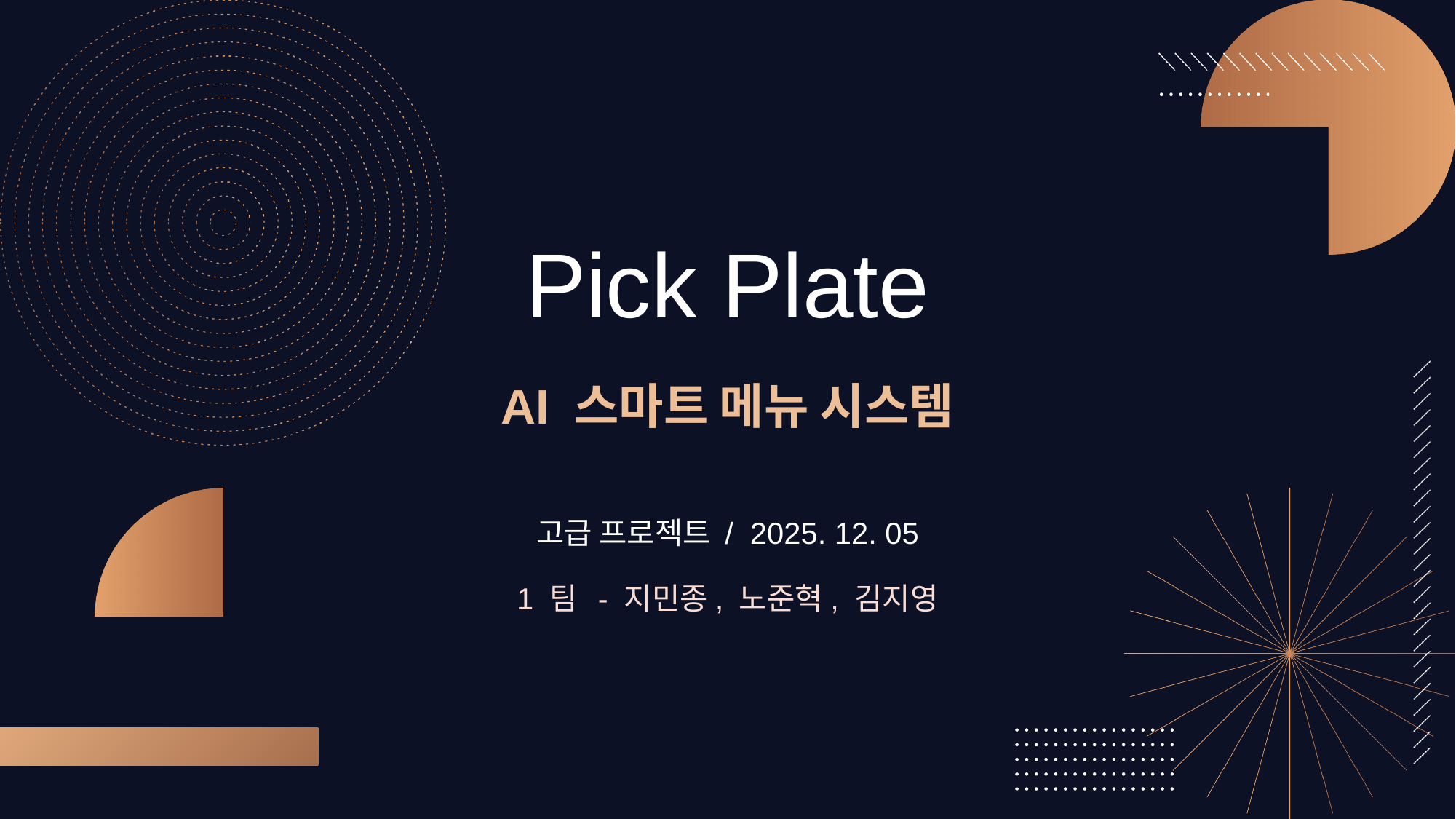

Pick Plate
AI 스마트 메뉴 시스템
고급 프로젝트 /  2025. 12. 05
1 팀  - 지민종, 노준혁, 김지영